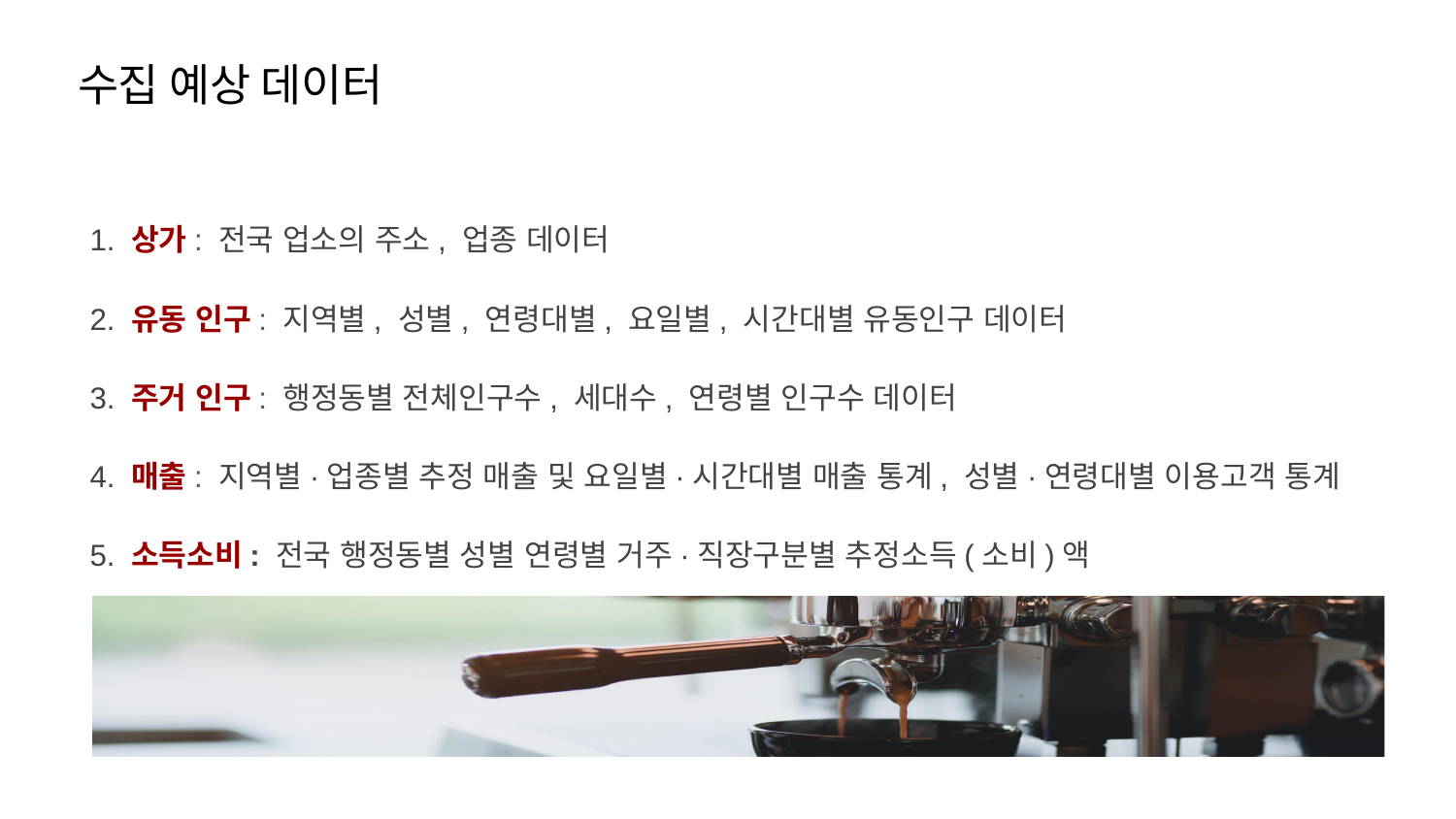

수집 예상 데이터
1. 상가: 전국 업소의 주소, 업종 데이터
2. 유동 인구: 지역별, 성별, 연령대별, 요일별, 시간대별 유동인구 데이터
3. 주거 인구: 행정동별 전체인구수, 세대수, 연령별 인구수 데이터
4. 매출: 지역별·업종별 추정 매출 및 요일별·시간대별 매출 통계, 성별·연령대별 이용고객 통계
5. 소득소비: 전국 행정동별 성별 연령별 거주·직장구분별 추정소득(소비)액